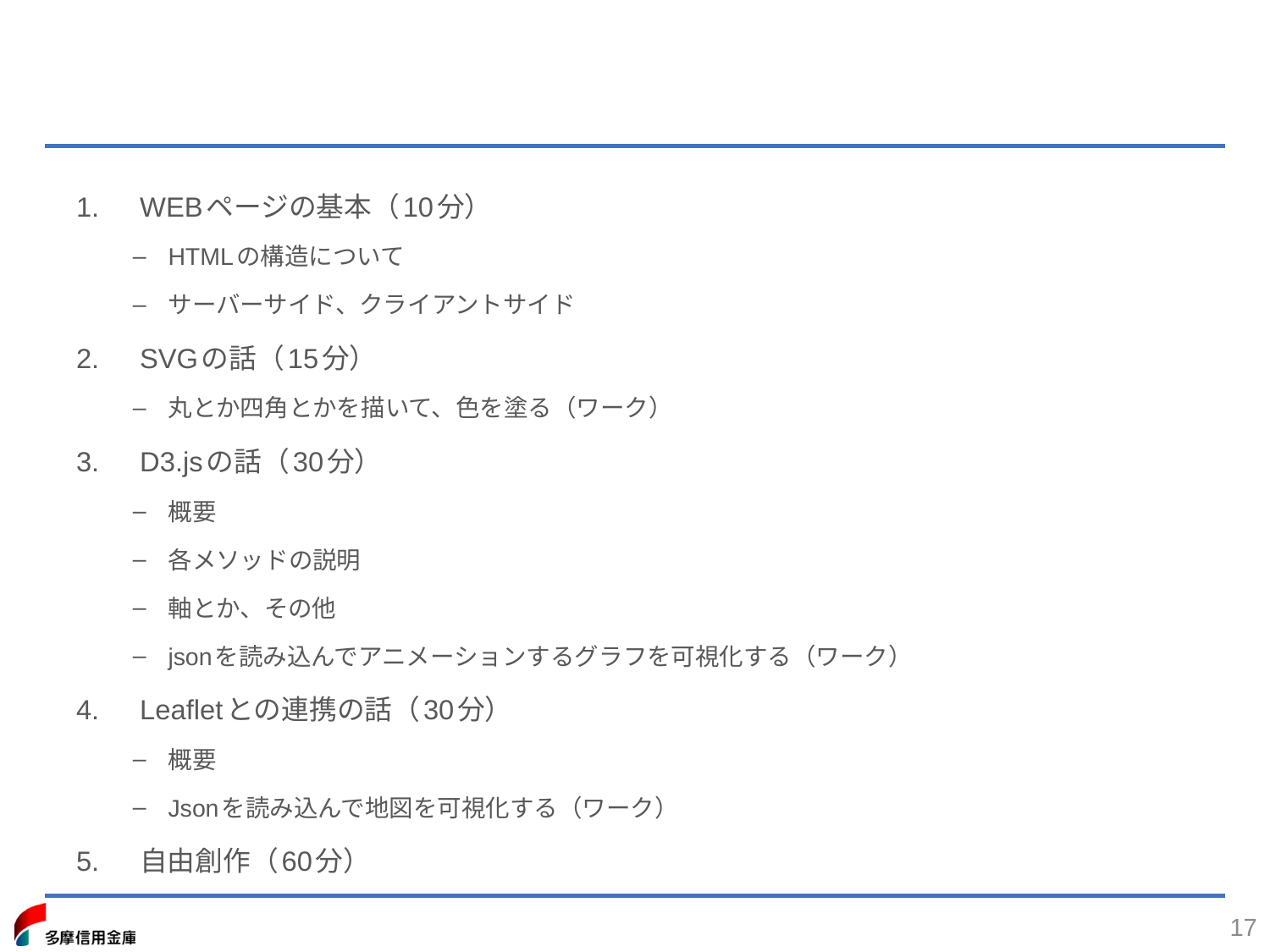

#
WEBページの基本（10分）
HTMLの構造について
サーバーサイド、クライアントサイド
SVGの話（15分）
丸とか四角とかを描いて、色を塗る（ワーク）
D3.jsの話（30分）
概要
各メソッドの説明
軸とか、その他
jsonを読み込んでアニメーションするグラフを可視化する（ワーク）
Leafletとの連携の話（30分）
概要
Jsonを読み込んで地図を可視化する（ワーク）
自由創作（60分）
17